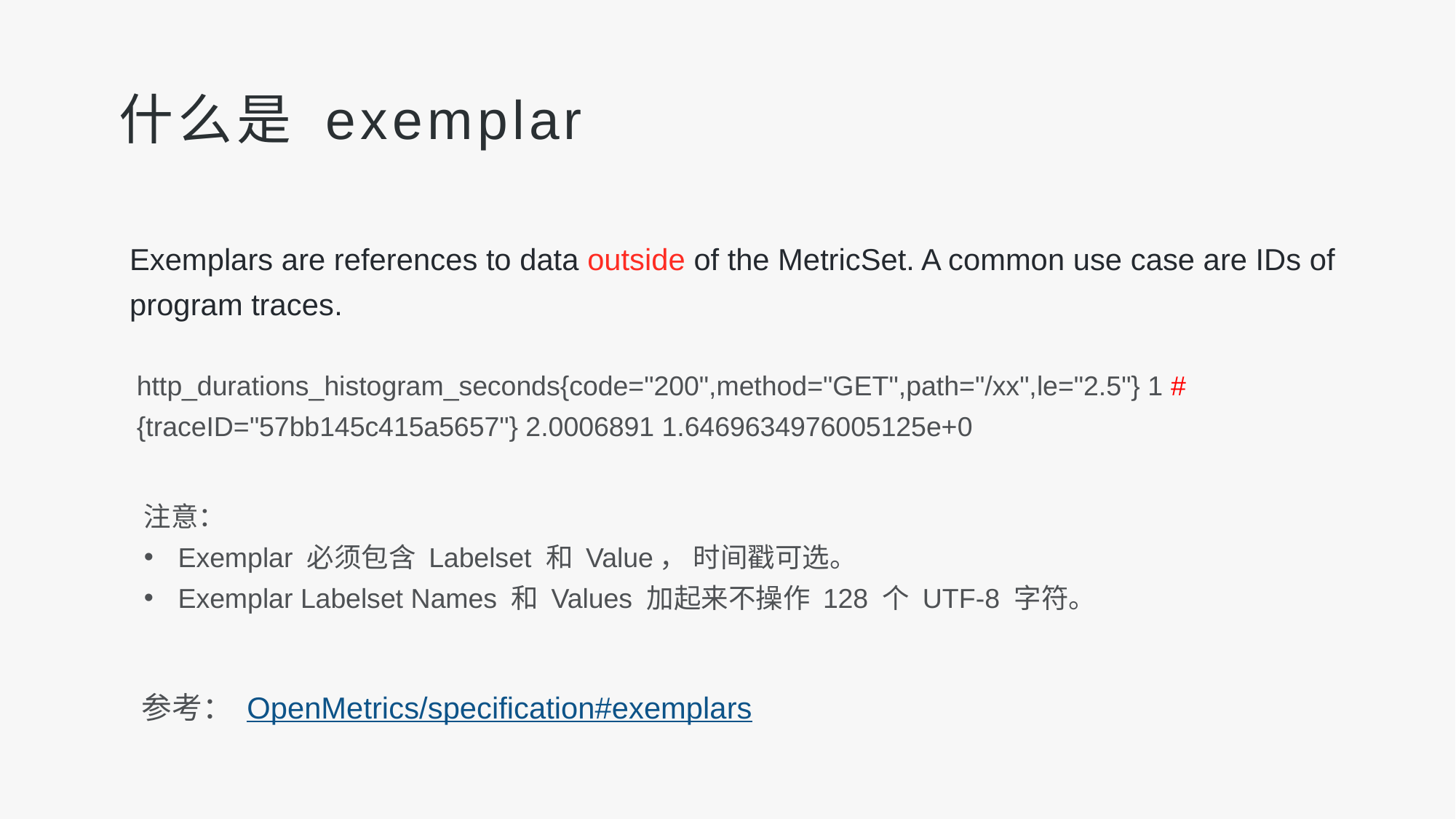

# 什么是 exemplar
Exemplars are references to data outside of the MetricSet. A common use case are IDs of program traces.
http_durations_histogram_seconds{code="200",method="GET",path="/xx",le="2.5"} 1 # {traceID="57bb145c415a5657"} 2.0006891 1.6469634976005125e+0
注意：
Exemplar 必须包含 Labelset 和 Value， 时间戳可选。
Exemplar Labelset Names 和 Values 加起来不操作 128 个 UTF-8 字符。
参考： OpenMetrics/specification#exemplars